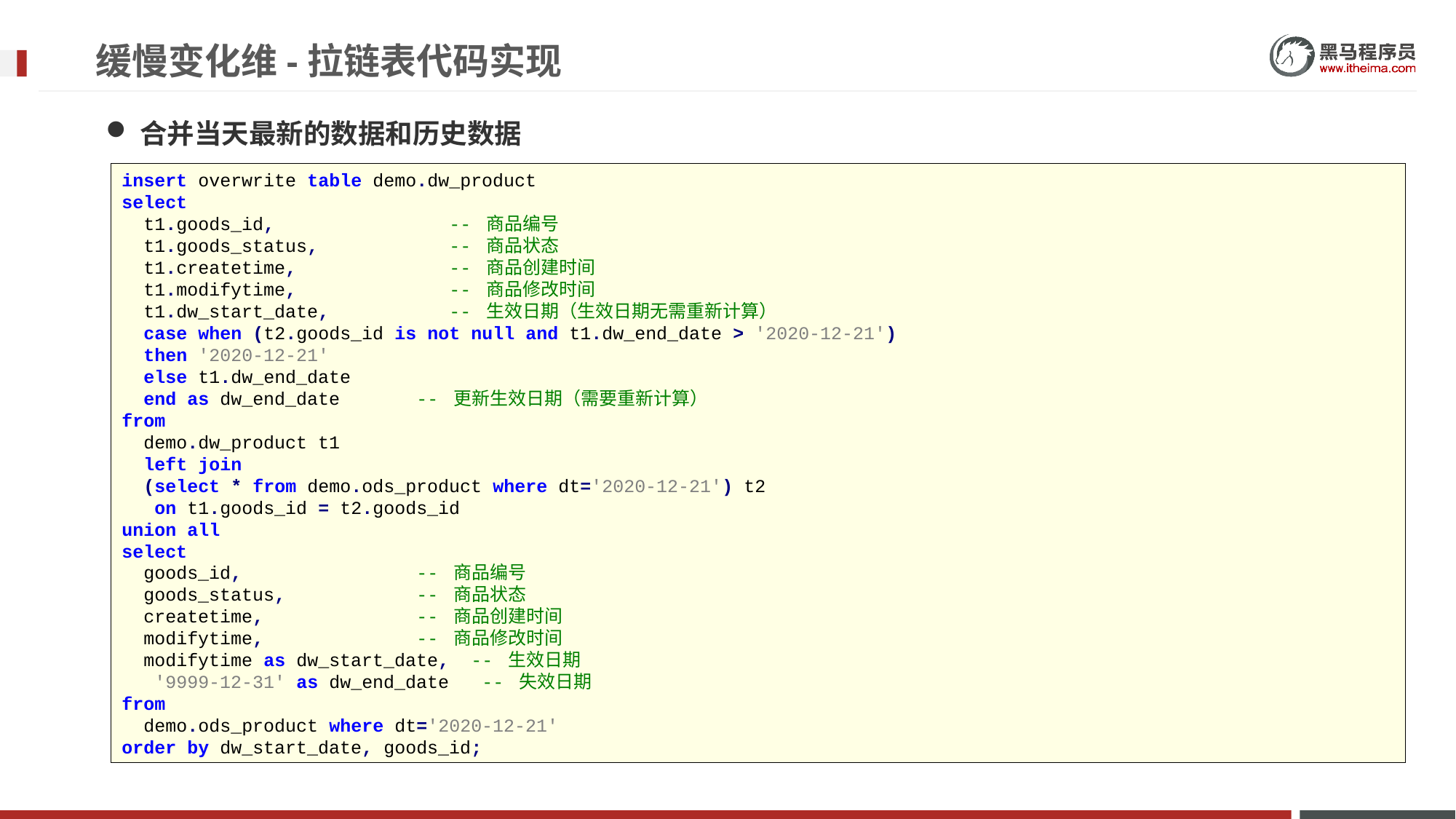

# 缓慢变化维-拉链表代码实现
合并当天最新的数据和历史数据

insert overwrite table demo.dw_product
select
  t1.goods_id,                -- 商品编号
  t1.goods_status,            -- 商品状态
  t1.createtime,              -- 商品创建时间
  t1.modifytime,              -- 商品修改时间
  t1.dw_start_date,           -- 生效日期（生效日期无需重新计算）
  case when (t2.goods_id is not null and t1.dw_end_date > '2020-12-21')
  then '2020-12-21'
  else t1.dw_end_date
  end as dw_end_date       -- 更新生效日期（需要重新计算）
from
  demo.dw_product t1
  left join
  (select * from demo.ods_product where dt='2020-12-21') t2
   on t1.goods_id = t2.goods_id
union all
select
  goods_id,                -- 商品编号
  goods_status,            -- 商品状态
  createtime,              -- 商品创建时间
  modifytime,              -- 商品修改时间
  modifytime as dw_start_date,  -- 生效日期
   '9999-12-31' as dw_end_date   -- 失效日期
from
  demo.ods_product where dt='2020-12-21'
order by dw_start_date, goods_id;